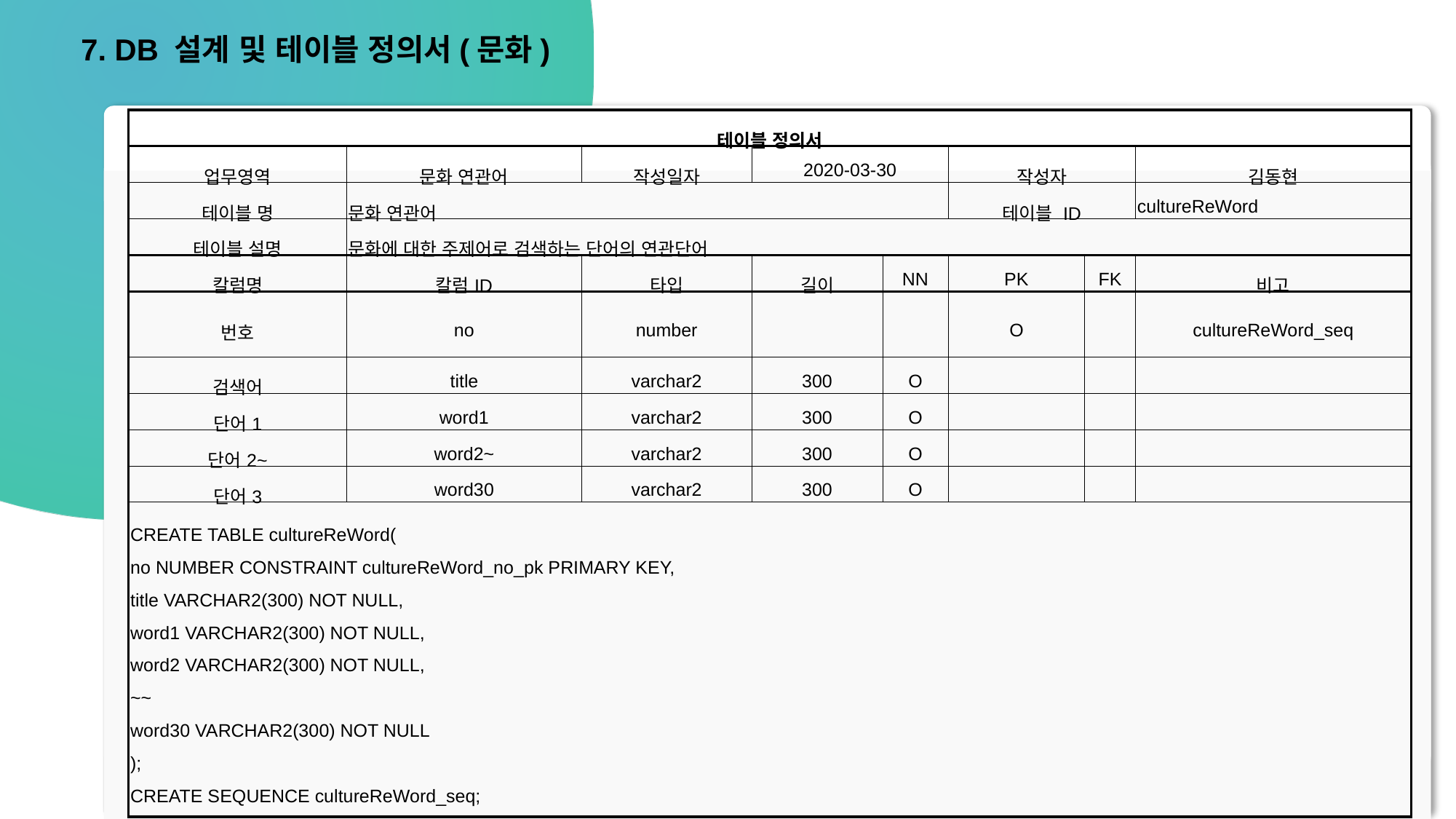

7. DB 설계 및 테이블 정의서(문화)
| 테이블 정의서 |  |  |  |  |  |  |  |
| --- | --- | --- | --- | --- | --- | --- | --- |
| 업무영역 | 문화 연관어 | 작성일자 | 2020-03-30 |  | 작성자 |  | 김동현 |
| 테이블 명 | 문화 연관어 |  |  |  | 테이블 ID |  | cultureReWord |
| 테이블 설명 | 문화에 대한 주제어로 검색하는 단어의 연관단어 |  |  |  |  |  |  |
| 칼럼명 | 칼럼ID | 타입 | 길이 | NN | PK | FK | 비고 |
| 번호 | no | number |  |  | O |  | cultureReWord\_seq |
| 검색어 | title | varchar2 | 300 | O |  |  |  |
| 단어1 | word1 | varchar2 | 300 | O |  |  |  |
| 단어2~ | word2~ | varchar2 | 300 | O |  |  |  |
| 단어3 | word30 | varchar2 | 300 | O |  |  |  |
| CREATE TABLE cultureReWord( no NUMBER CONSTRAINT cultureReWord\_no\_pk PRIMARY KEY, title VARCHAR2(300) NOT NULL, word1 VARCHAR2(300) NOT NULL, word2 VARCHAR2(300) NOT NULL, ~~ word30 VARCHAR2(300) NOT NULL ); CREATE SEQUENCE cultureReWord\_seq; |  |  |  |  |  |  |  |